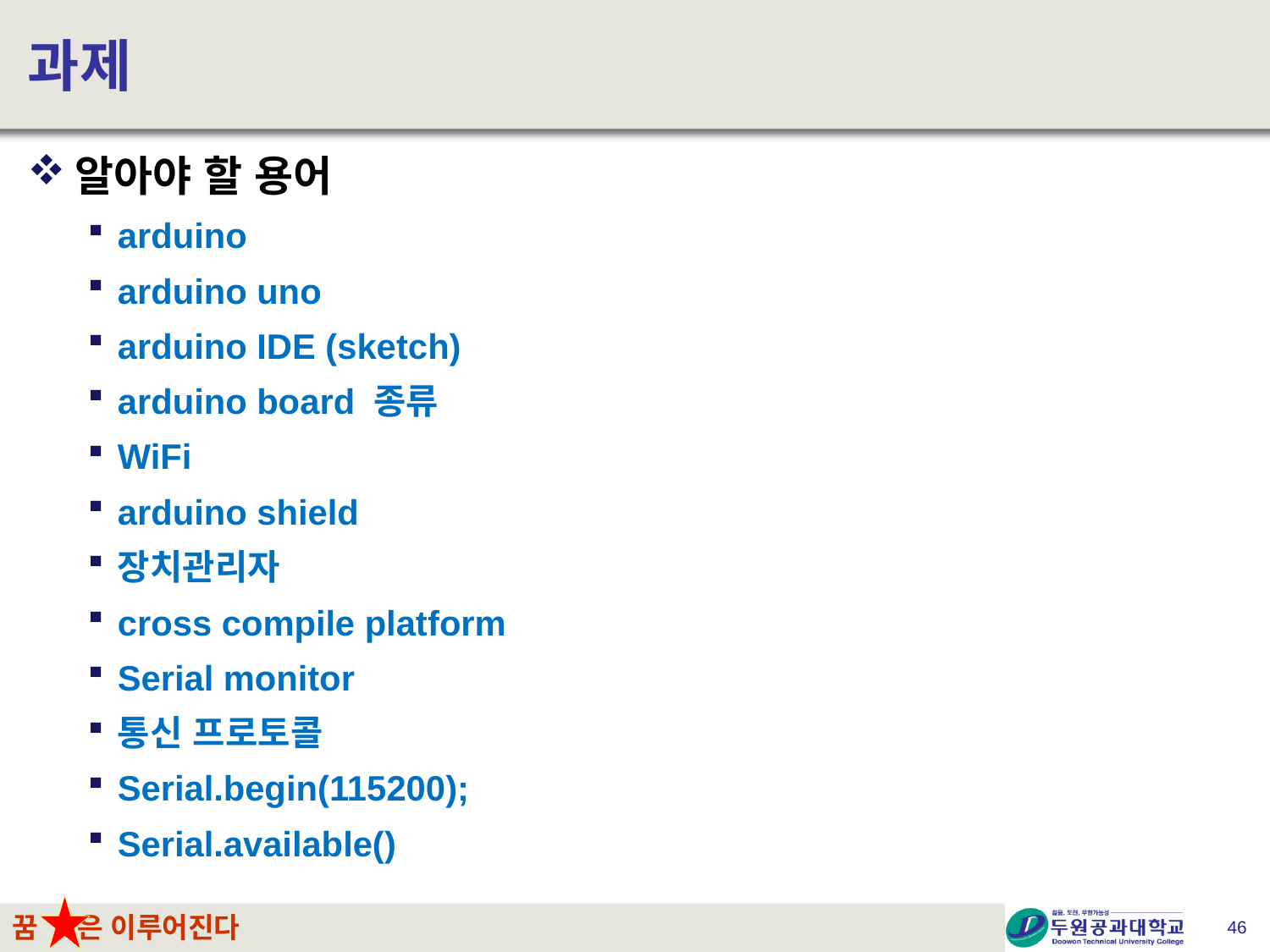

# 과제
알아야 할 용어
arduino
arduino uno
arduino IDE (sketch)
arduino board 종류
WiFi
arduino shield
장치관리자
cross compile platform
Serial monitor
통신 프로토콜
Serial.begin(115200);
Serial.available()
46